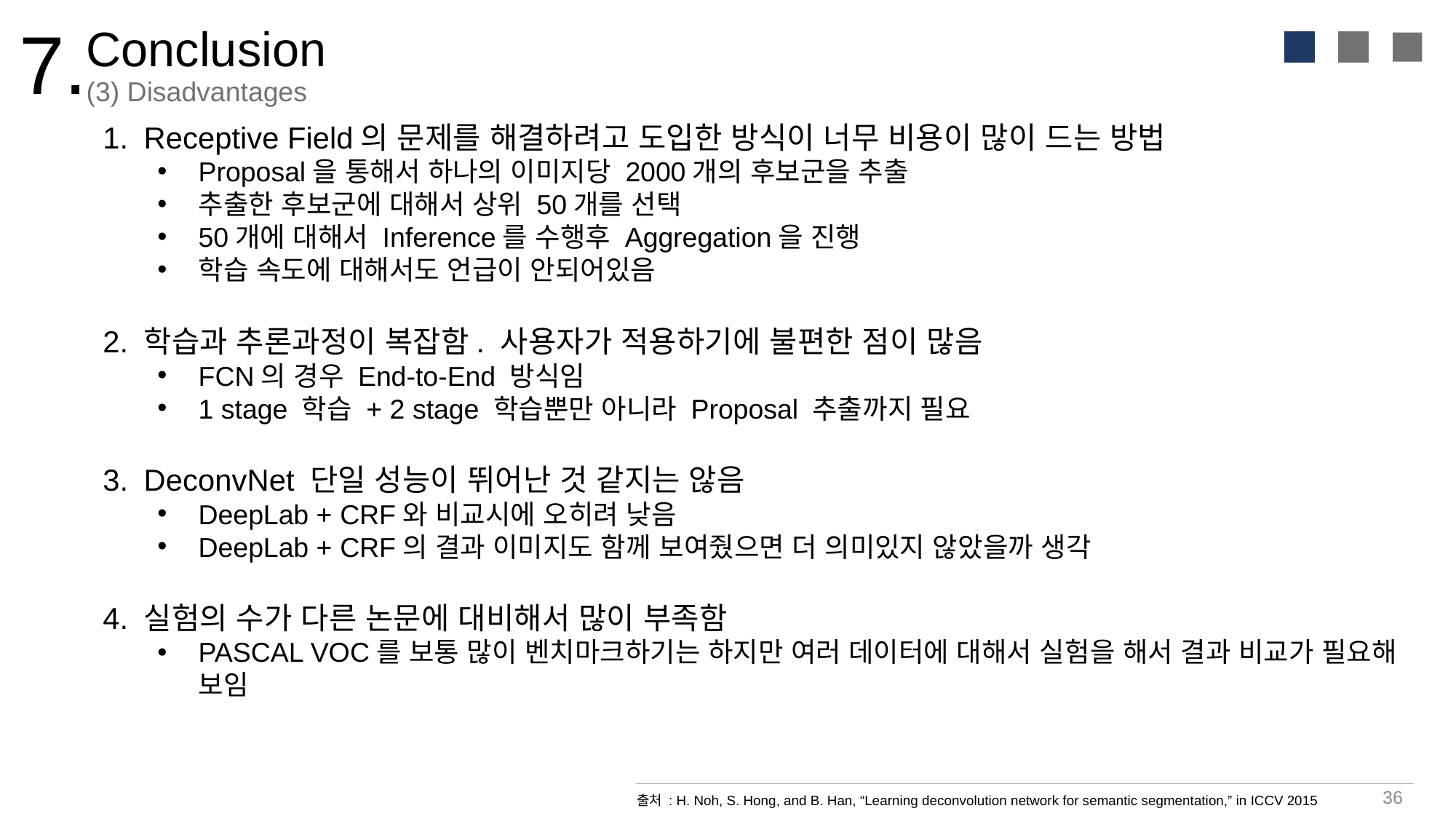

7.
Conclusion

(3) Disadvantages
Receptive Field의 문제를 해결하려고 도입한 방식이 너무 비용이 많이 드는 방법
Proposal을 통해서 하나의 이미지당 2000개의 후보군을 추출
추출한 후보군에 대해서 상위 50개를 선택
50개에 대해서 Inference를 수행후 Aggregation을 진행
학습 속도에 대해서도 언급이 안되어있음

학습과 추론과정이 복잡함. 사용자가 적용하기에 불편한 점이 많음
FCN의 경우 End-to-End 방식임
1 stage 학습 + 2 stage 학습뿐만 아니라 Proposal 추출까지 필요

DeconvNet 단일 성능이 뛰어난 것 같지는 않음
DeepLab + CRF와 비교시에 오히려 낮음
DeepLab + CRF의 결과 이미지도 함께 보여줬으면 더 의미있지 않았을까 생각

실험의 수가 다른 논문에 대비해서 많이 부족함
PASCAL VOC를 보통 많이 벤치마크하기는 하지만 여러 데이터에 대해서 실험을 해서 결과 비교가 필요해 보임

36
출처 : H. Noh, S. Hong, and B. Han, “Learning deconvolution network for semantic segmentation,” in ICCV 2015